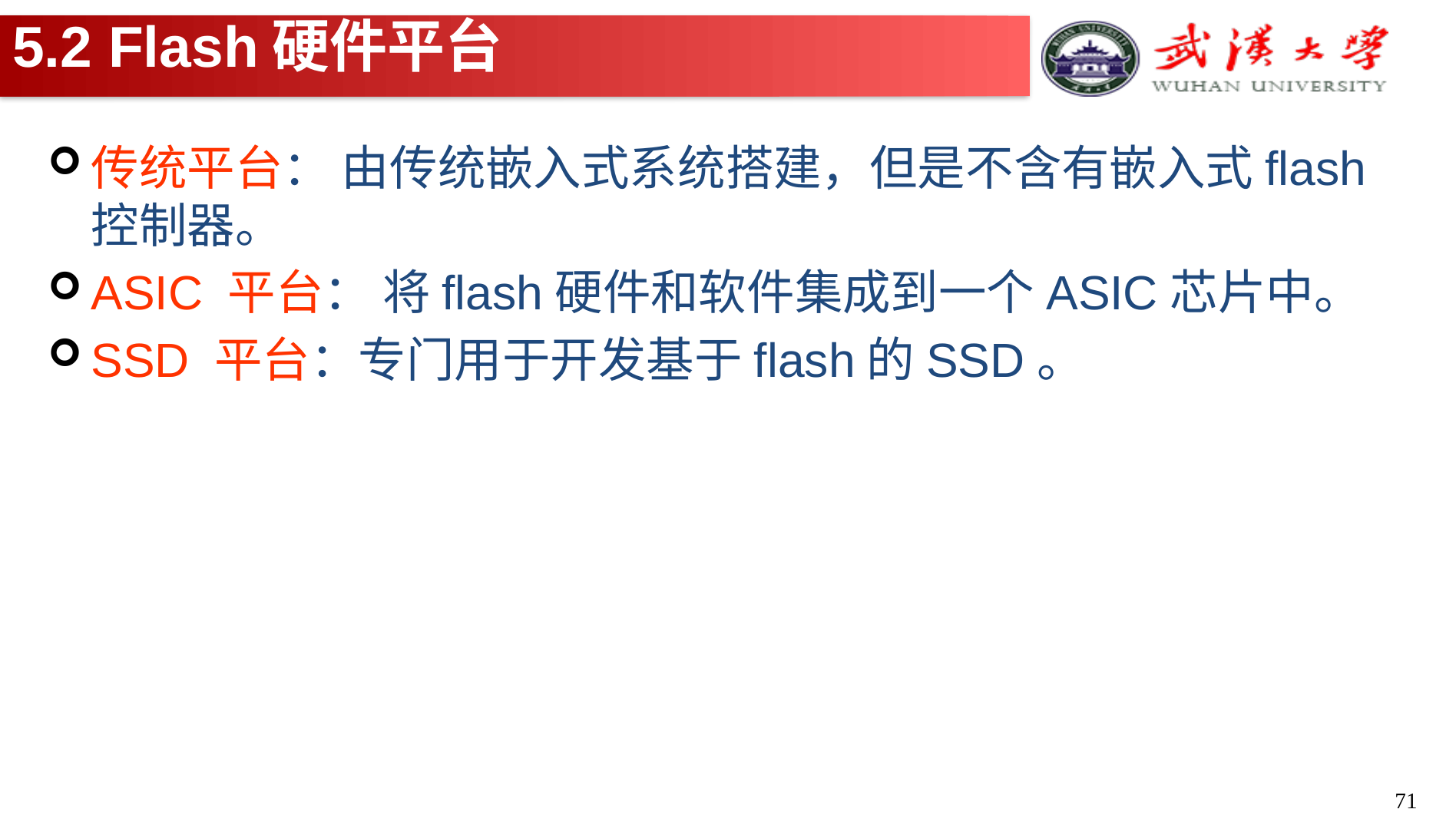

# 5.2 Flash硬件平台
传统平台： 由传统嵌入式系统搭建，但是不含有嵌入式flash控制器。
ASIC 平台： 将flash硬件和软件集成到一个ASIC芯片中。
SSD 平台：专门用于开发基于flash的SSD。